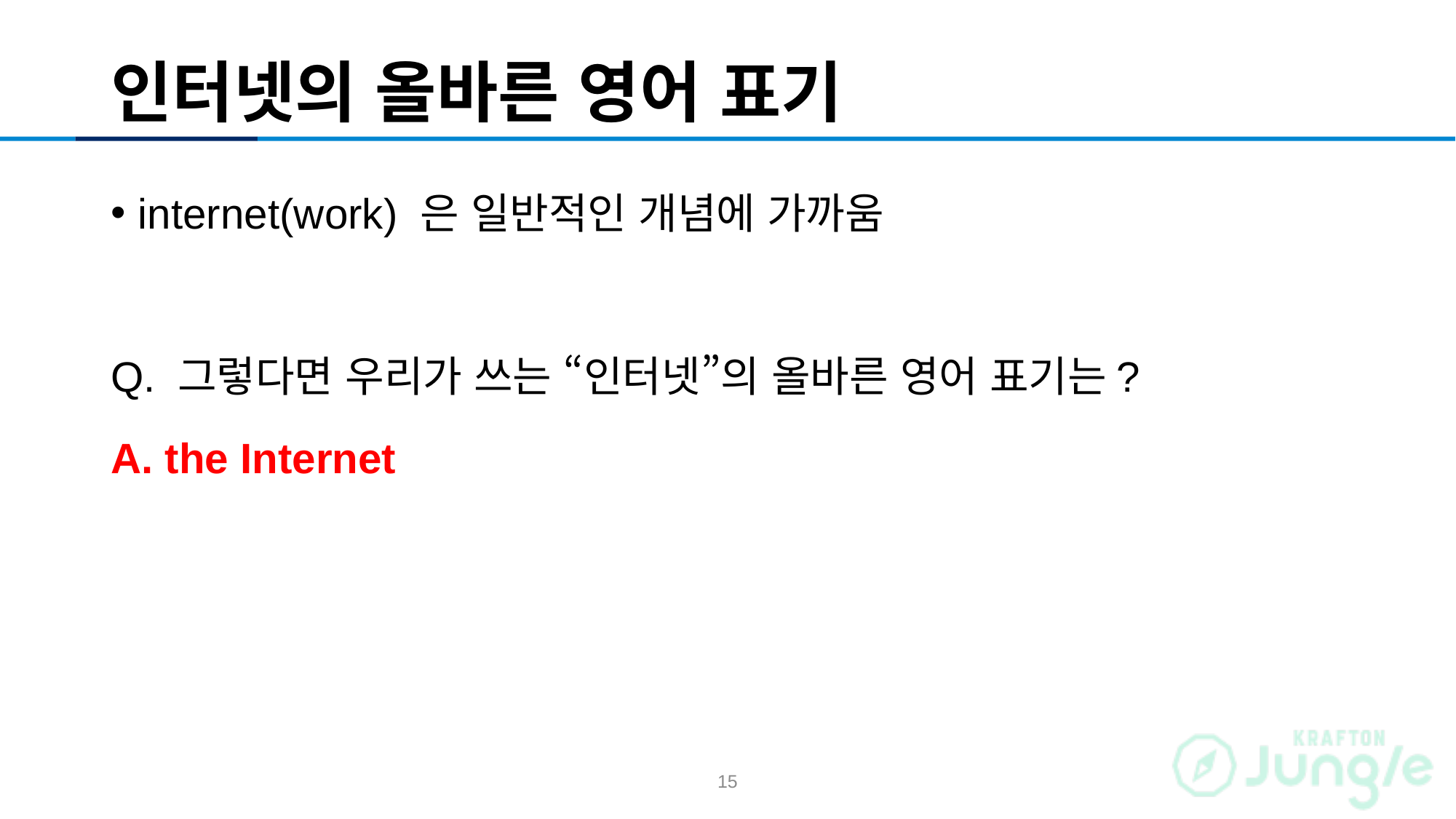

# 인터넷의 올바른 영어 표기
internet(work) 은 일반적인 개념에 가까움

Q. 그렇다면 우리가 쓰는 “인터넷”의 올바른 영어 표기는?
A. the Internet
15